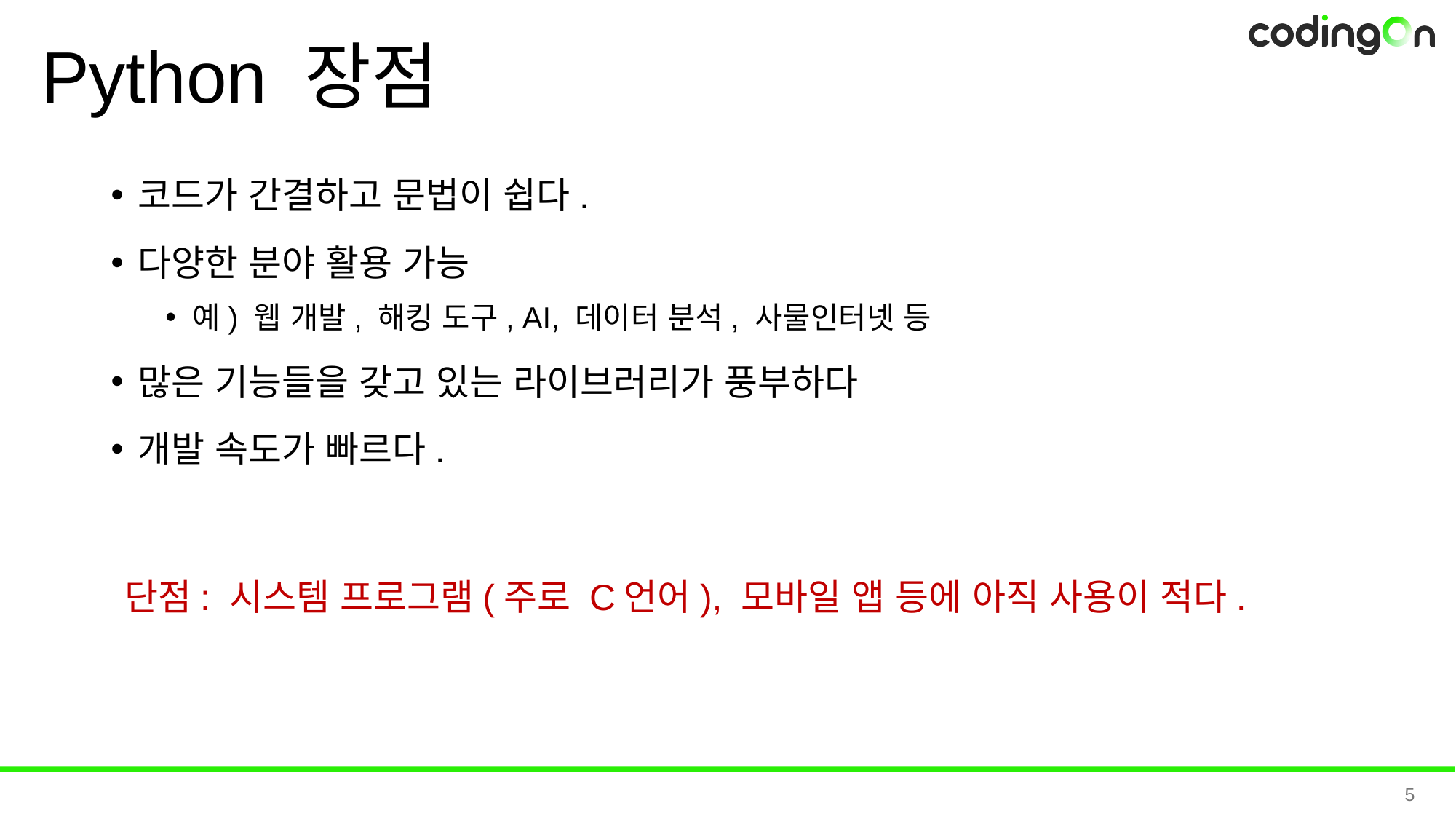

# Python 장점
코드가 간결하고 문법이 쉽다.
다양한 분야 활용 가능
예) 웹 개발, 해킹 도구, AI, 데이터 분석, 사물인터넷 등
많은 기능들을 갖고 있는 라이브러리가 풍부하다
개발 속도가 빠르다.
단점: 시스템 프로그램(주로 C언어), 모바일 앱 등에 아직 사용이 적다.
5